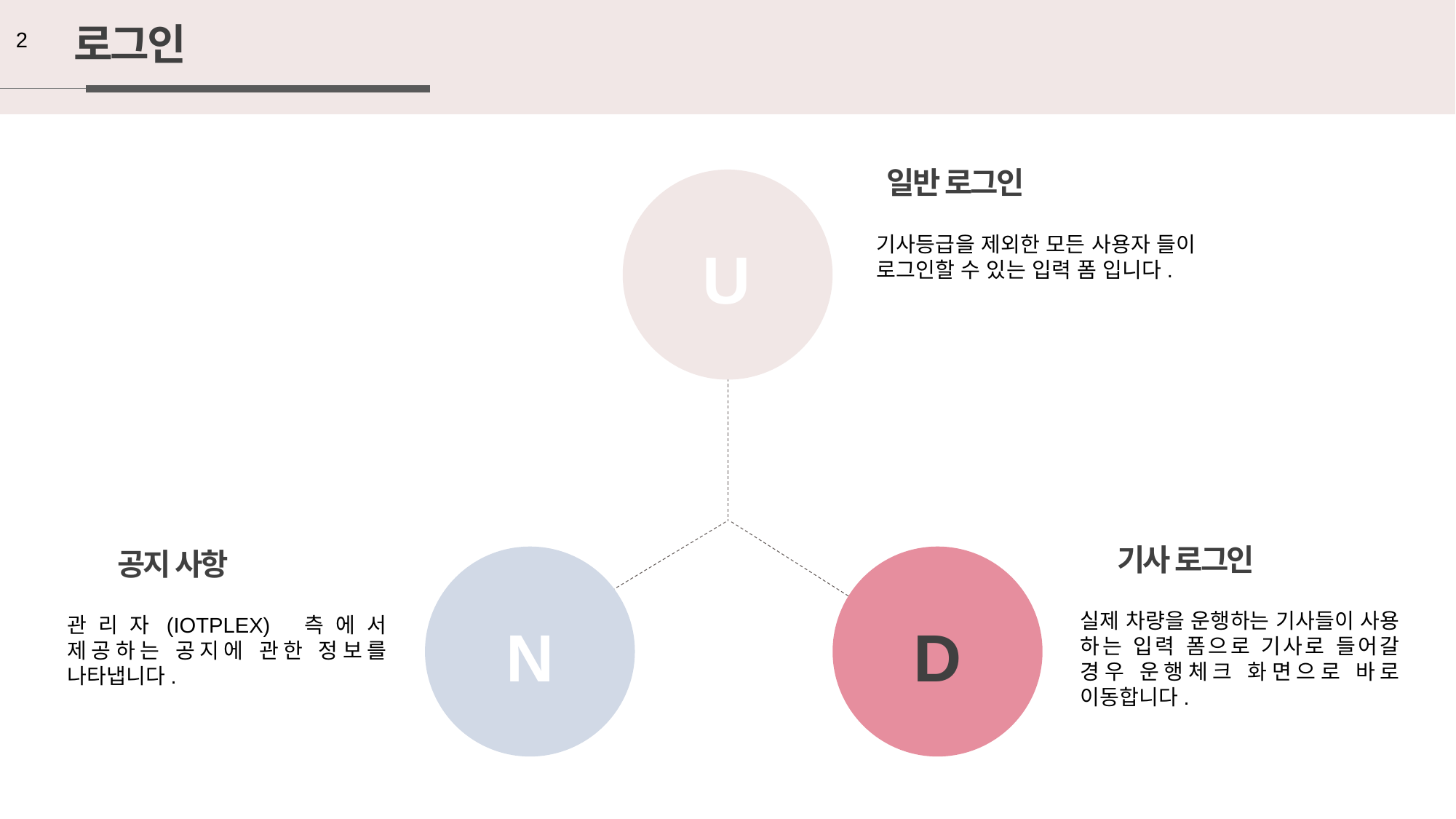

로그인
2

일반 로그인
기사등급을 제외한 모든 사용자 들이 로그인할 수 있는 입력 폼 입니다.

U
기사 로그인
실제 차량을 운행하는 기사들이 사용 하는 입력 폼으로 기사로 들어갈 경우 운행체크 화면으로 바로 이동합니다.
공지 사항
관리자(IOTPLEX) 측에서 제공하는 공지에 관한 정보를 나타냅니다.

N
D